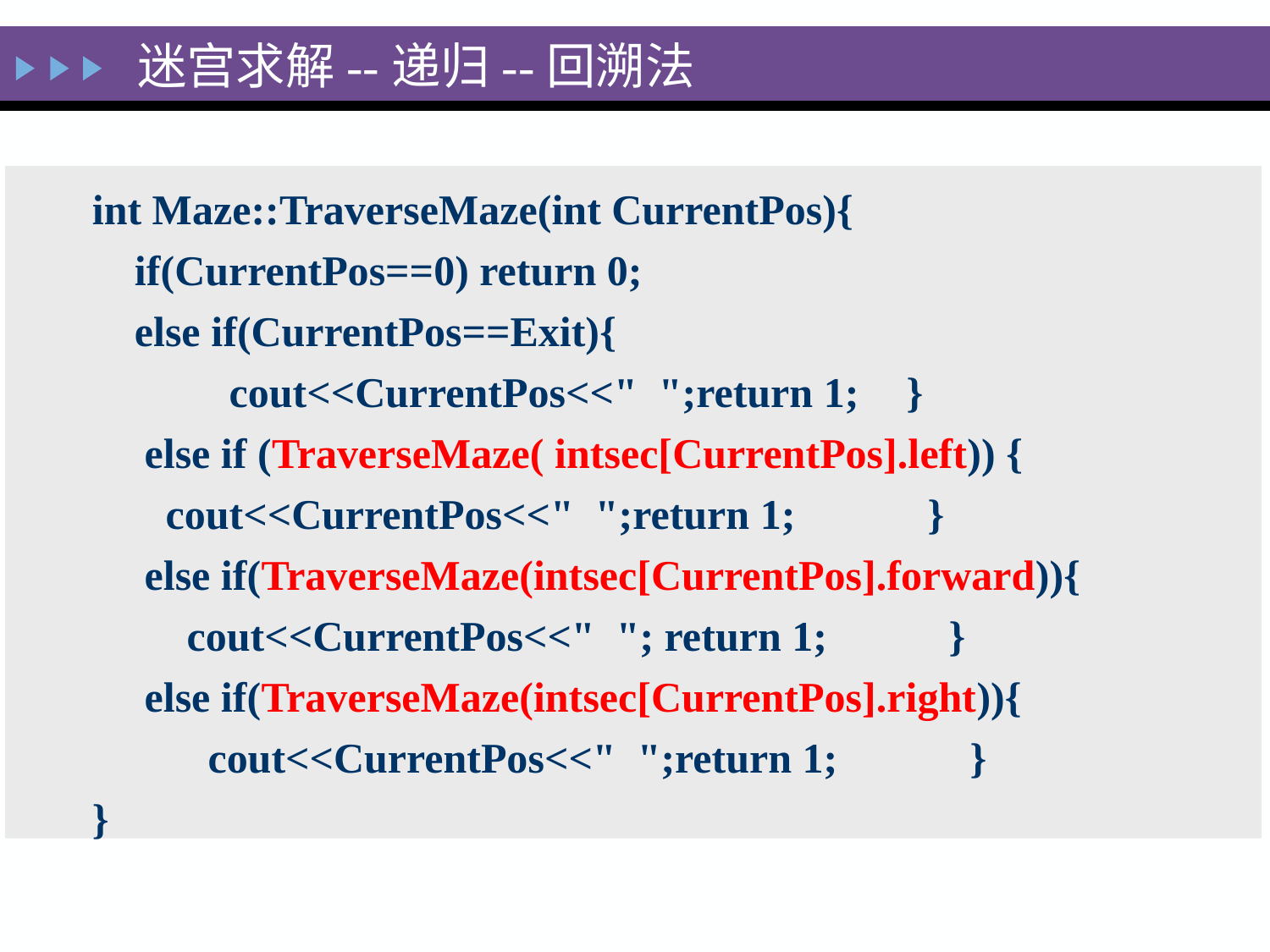

迷宫求解--递归--回溯法
int Maze::TraverseMaze(int CurrentPos){
    if(CurrentPos==0) return 0;
    else if(CurrentPos==Exit){
	        cout<<CurrentPos<<"  ";return 1;	}
	else if (TraverseMaze( intsec[CurrentPos].left)) {
	  cout<<CurrentPos<<"  ";return 1;	  }
	else if(TraverseMaze(intsec[CurrentPos].forward)){
	    cout<<CurrentPos<<"  "; return 1;	    }
	else if(TraverseMaze(intsec[CurrentPos].right)){
	      cout<<CurrentPos<<"  ";return 1;	      }
}